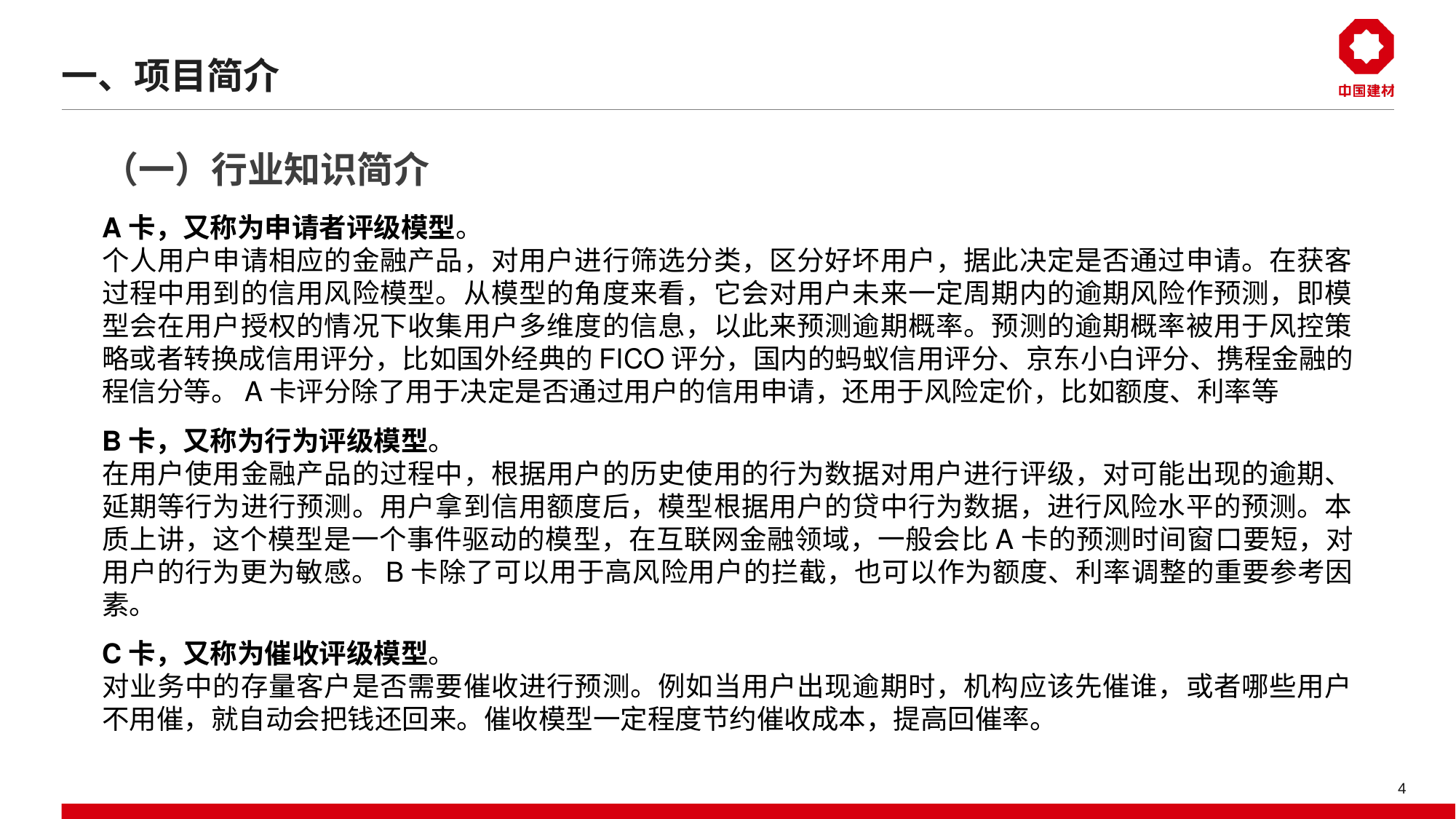

# 一、项目简介
（一）行业知识简介
A卡，又称为申请者评级模型。
个人用户申请相应的金融产品，对用户进行筛选分类，区分好坏用户，据此决定是否通过申请。在获客过程中用到的信用风险模型。从模型的角度来看，它会对用户未来一定周期内的逾期风险作预测，即模型会在用户授权的情况下收集用户多维度的信息，以此来预测逾期概率。预测的逾期概率被用于风控策略或者转换成信用评分，比如国外经典的FICO评分，国内的蚂蚁信用评分、京东小白评分、携程金融的程信分等。A卡评分除了用于决定是否通过用户的信用申请，还用于风险定价，比如额度、利率等
B卡，又称为行为评级模型。
在用户使用金融产品的过程中，根据用户的历史使用的行为数据对用户进行评级，对可能出现的逾期、延期等行为进行预测。用户拿到信用额度后，模型根据用户的贷中行为数据，进行风险水平的预测。本质上讲，这个模型是一个事件驱动的模型，在互联网金融领域，一般会比A卡的预测时间窗口要短，对用户的行为更为敏感。B卡除了可以用于高风险用户的拦截，也可以作为额度、利率调整的重要参考因素。
C卡，又称为催收评级模型。
对业务中的存量客户是否需要催收进行预测。例如当用户出现逾期时，机构应该先催谁，或者哪些用户不用催，就自动会把钱还回来。催收模型一定程度节约催收成本，提高回催率。